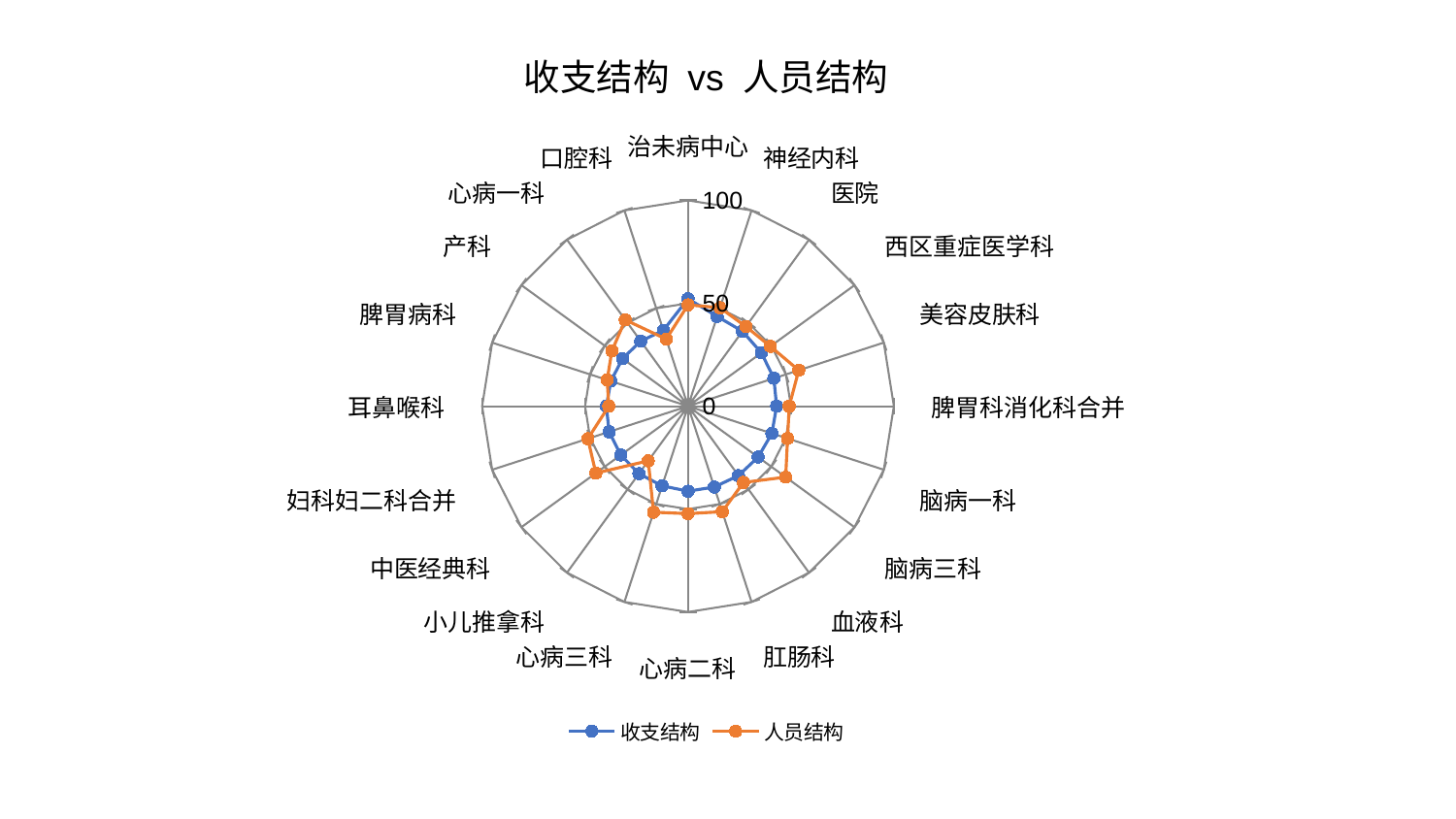

### Chart: 收支结构 vs 人员结构

| Category | 收支结构 | 人员结构 |
|---|---|---|
| 治未病中心 | 52.24362413450856 | 49.225328994968685 |
| 神经内科 | 45.85965595344539 | 50.27614942875196 |
| 医院 | 45.03538240070086 | 47.86163075379619 |
| 西区重症医学科 | 44.088187031679986 | 49.47736033750294 |
| 美容皮肤科 | 43.87468420818759 | 56.57287242109629 |
| 脾胃科消化科合并 | 43.058555697134665 | 49.173944684168 |
| 脑病一科 | 42.880058382718396 | 50.849650444072424 |
| 脑病三科 | 42.10706874940177 | 58.658761859246525 |
| 血液科 | 41.71360205722501 | 45.8149694296721 |
| 肛肠科 | 41.322934976906495 | 53.916377220905375 |
| 心病二科 | 41.307017941578586 | 52.201478531058946 |
| 心病三科 | 40.71187923248934 | 54.165708082908345 |
| 小儿推拿科 | 40.550139769854326 | 32.84177823871729 |
| 中医经典科 | 40.35012494608849 | 55.34679926678401 |
| 妇科妇二科合并 | 40.283357567473395 | 51.1609695102081 |
| 耳鼻喉科 | 39.66808276242008 | 38.46680908855553 |
| 脾胃病科 | 39.4063471339369 | 41.29109709309372 |
| 产科 | 39.323351704445614 | 45.70005273168697 |
| 心病一科 | 39.06198604842938 | 51.850627922587435 |
| 口腔科 | 38.74865497860706 | 34.27749057915088 |
69